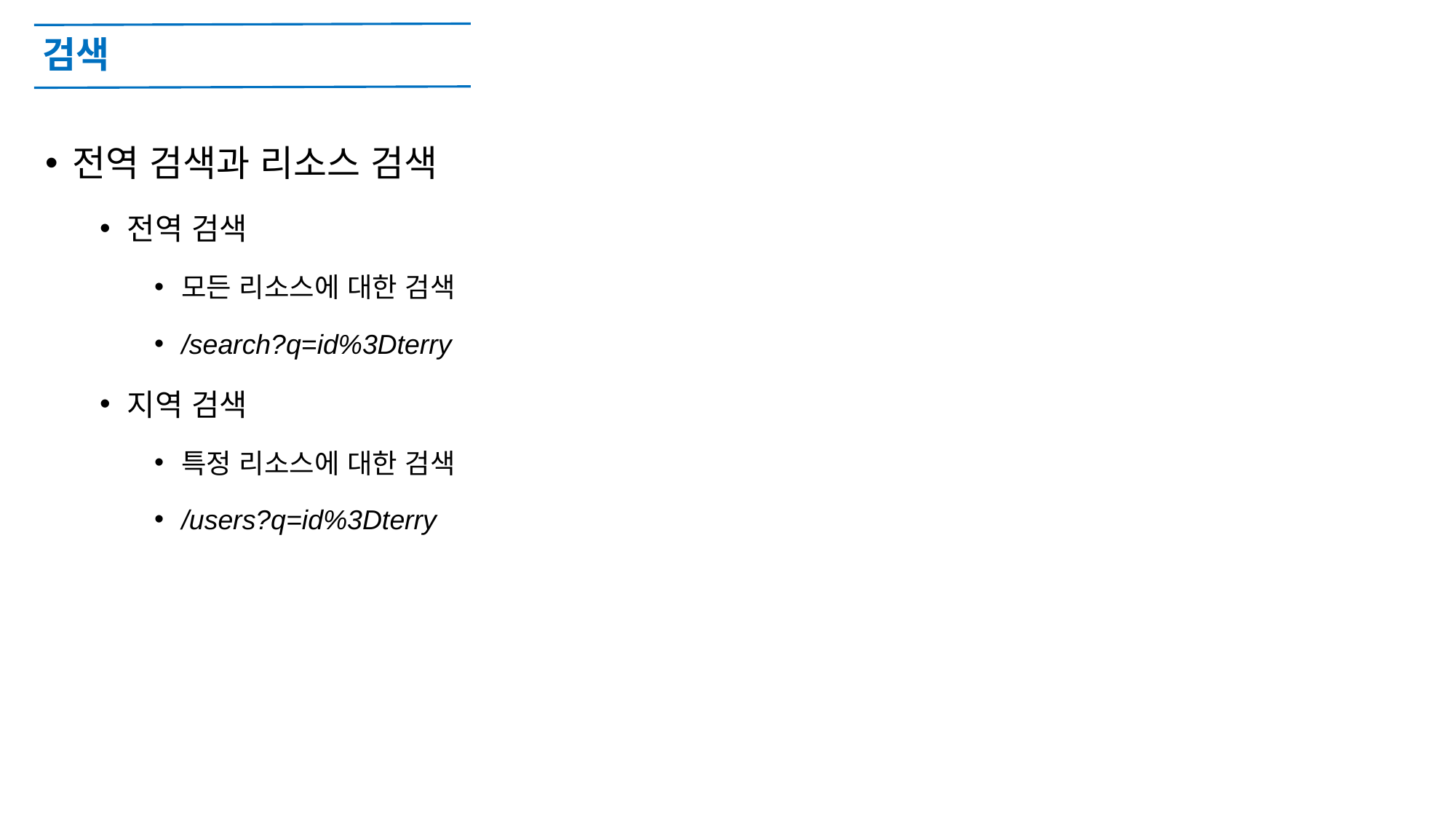

# 검색
전역 검색과 리소스 검색
전역 검색
모든 리소스에 대한 검색
/search?q=id%3Dterry
지역 검색
특정 리소스에 대한 검색
/users?q=id%3Dterry